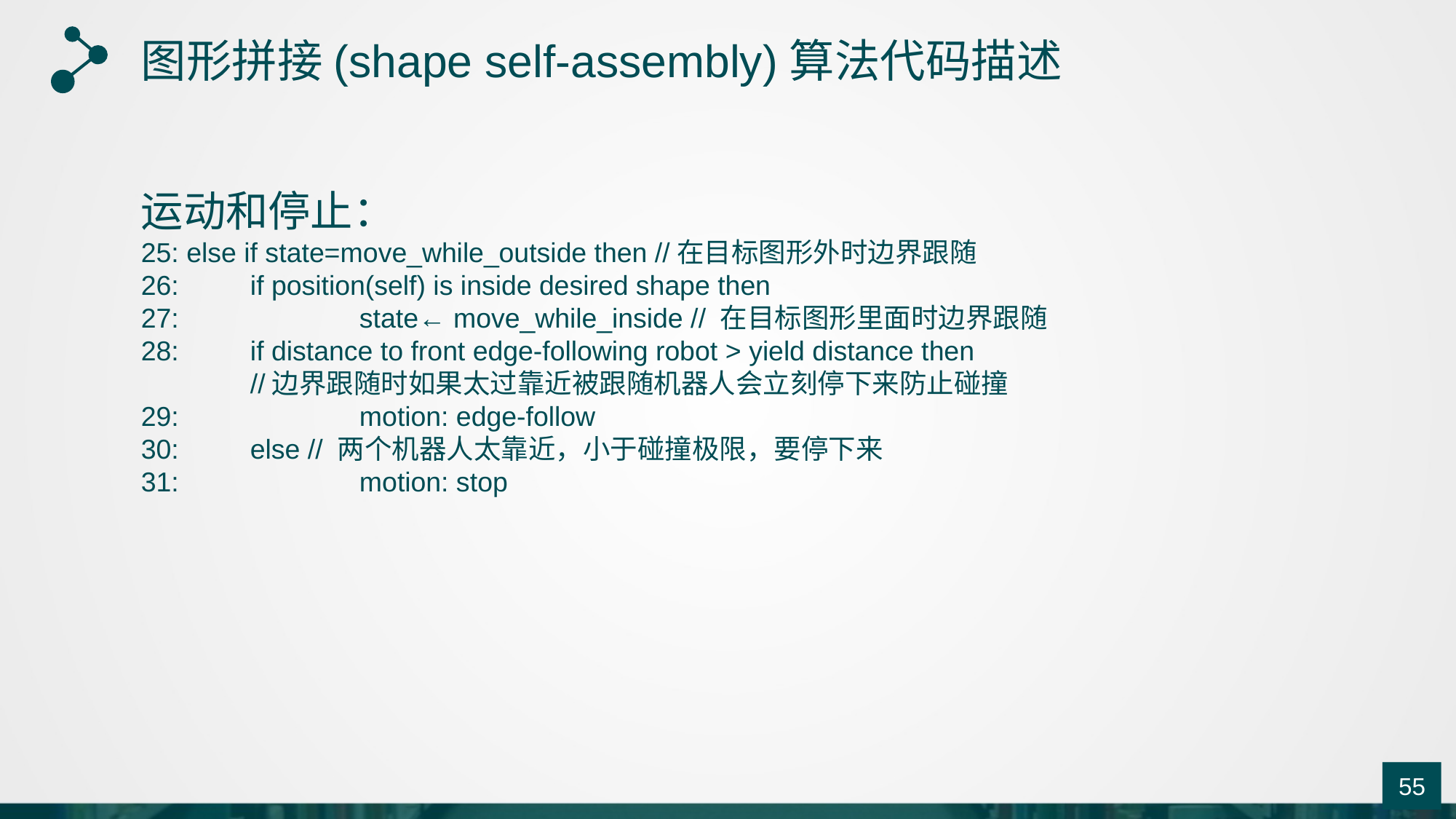

图形拼接(shape self-assembly)算法代码描述
运动和停止：
25: else if state=move_while_outside then //在目标图形外时边界跟随
26: 	if position(self) is inside desired shape then
27: 		state← move_while_inside // 在目标图形里面时边界跟随
28: 	if distance to front edge-following robot > yield distance then
	//边界跟随时如果太过靠近被跟随机器人会立刻停下来防止碰撞
29: 		motion: edge-follow
30: 	else // 两个机器人太靠近，小于碰撞极限，要停下来
31: 		motion: stop